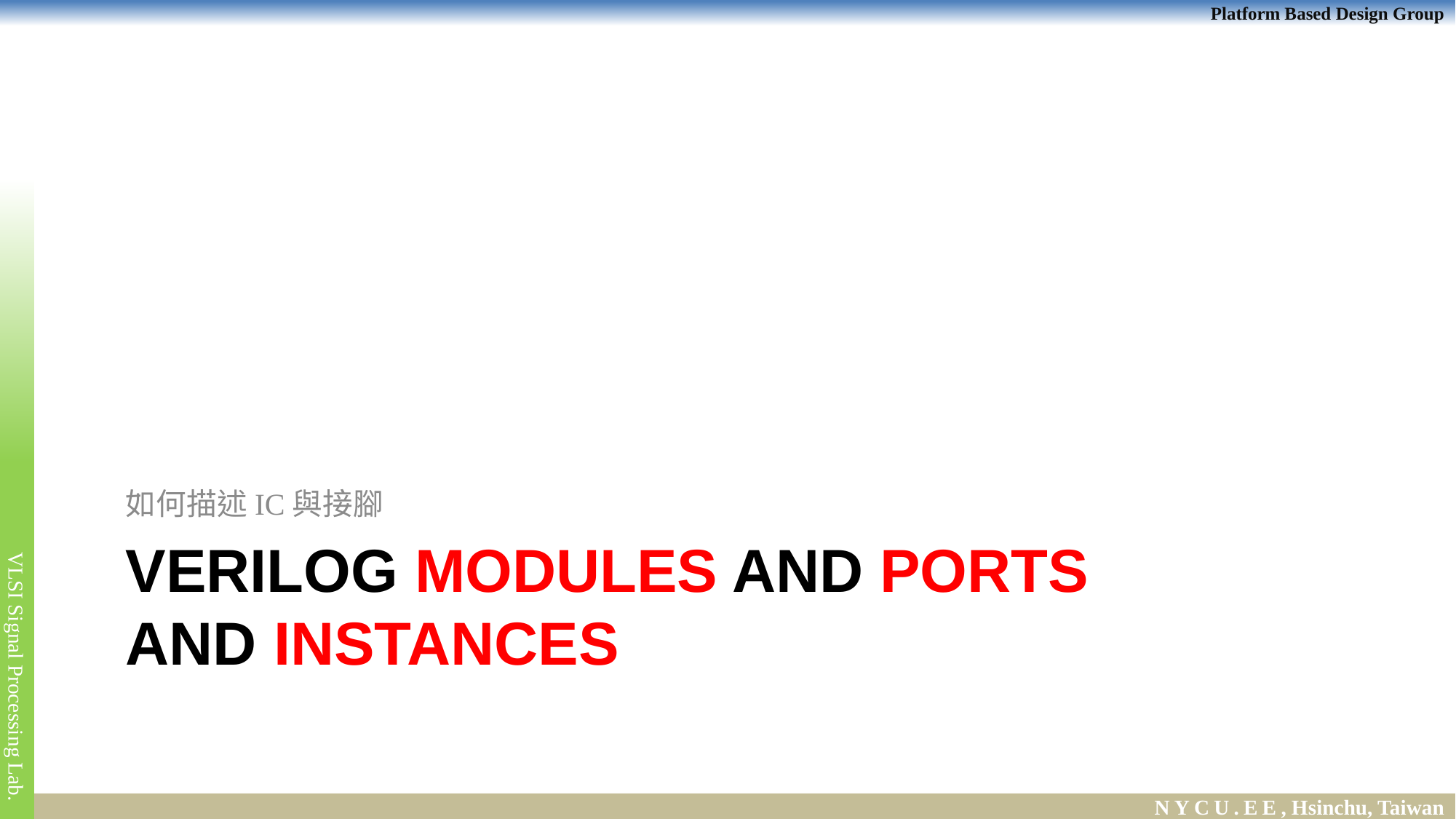

如何描述IC與接腳
# Verilog Modules and Ports and instances